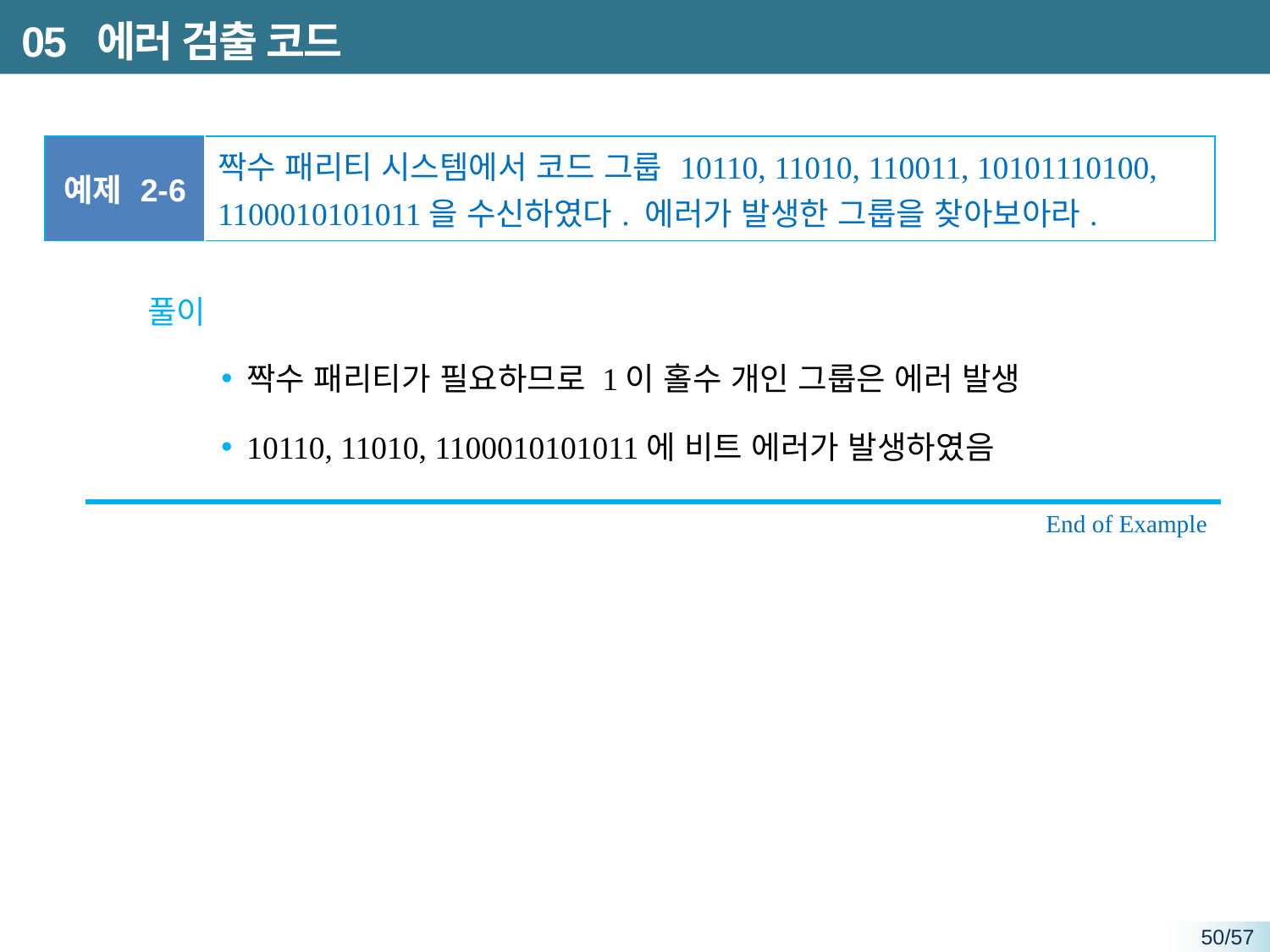

# 05  에러 검출 코드
| 예제 2-6 | 짝수 패리티 시스템에서 코드 그룹 10110, 11010, 110011, 10101110100, 1100010101011을 수신하였다. 에러가 발생한 그룹을 찾아보아라. |
| --- | --- |
풀이
짝수 패리티가 필요하므로 1이 홀수 개인 그룹은 에러 발생
10110, 11010, 1100010101011에 비트 에러가 발생하였음
End of Example